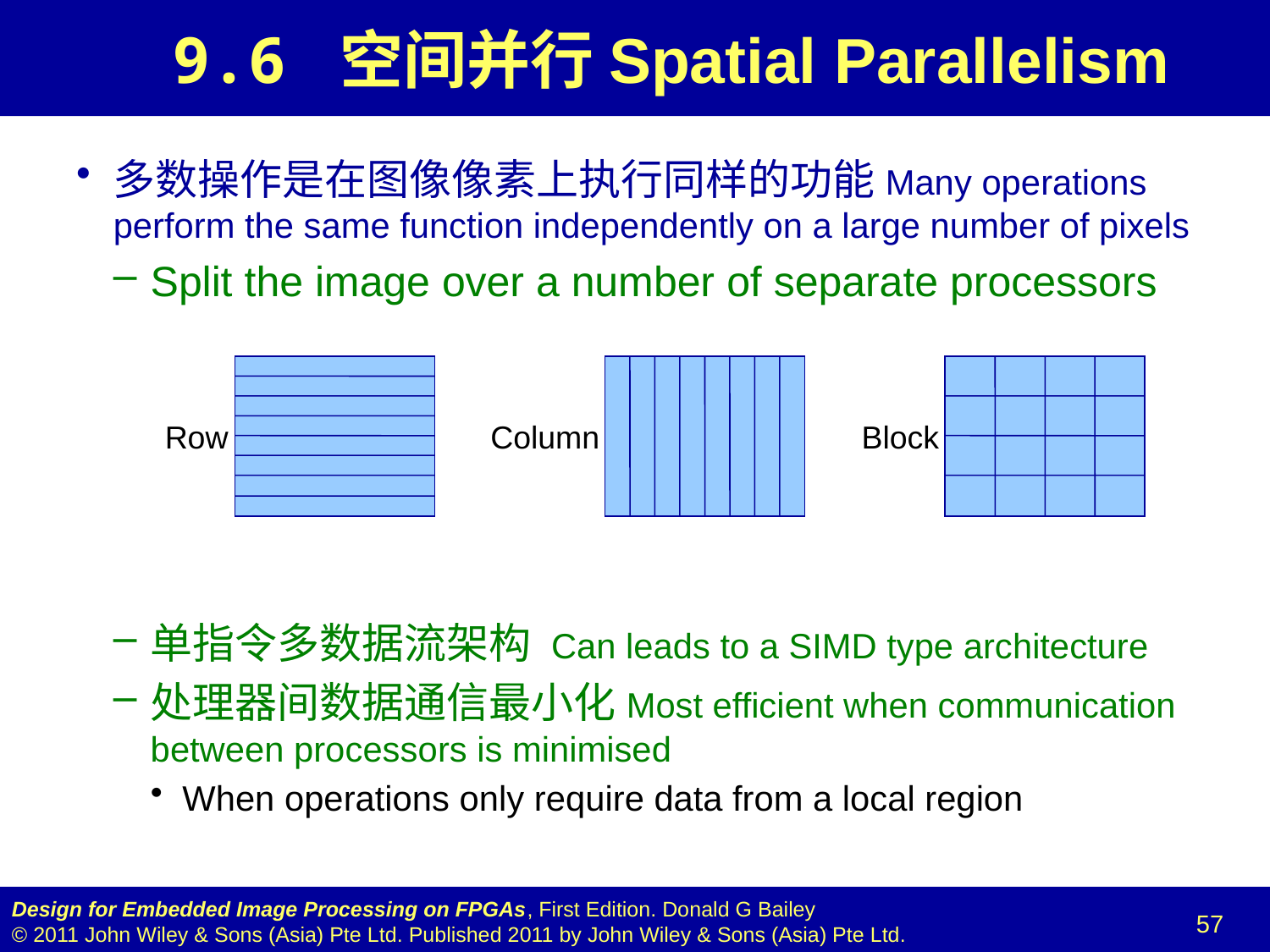

# 9.6 空间并行Spatial Parallelism
多数操作是在图像像素上执行同样的功能Many operations perform the same function independently on a large number of pixels
Split the image over a number of separate processors

单指令多数据流架构 Can leads to a SIMD type architecture
处理器间数据通信最小化Most efficient when communication between processors is minimised
When operations only require data from a local region

Row
Column
Block
57